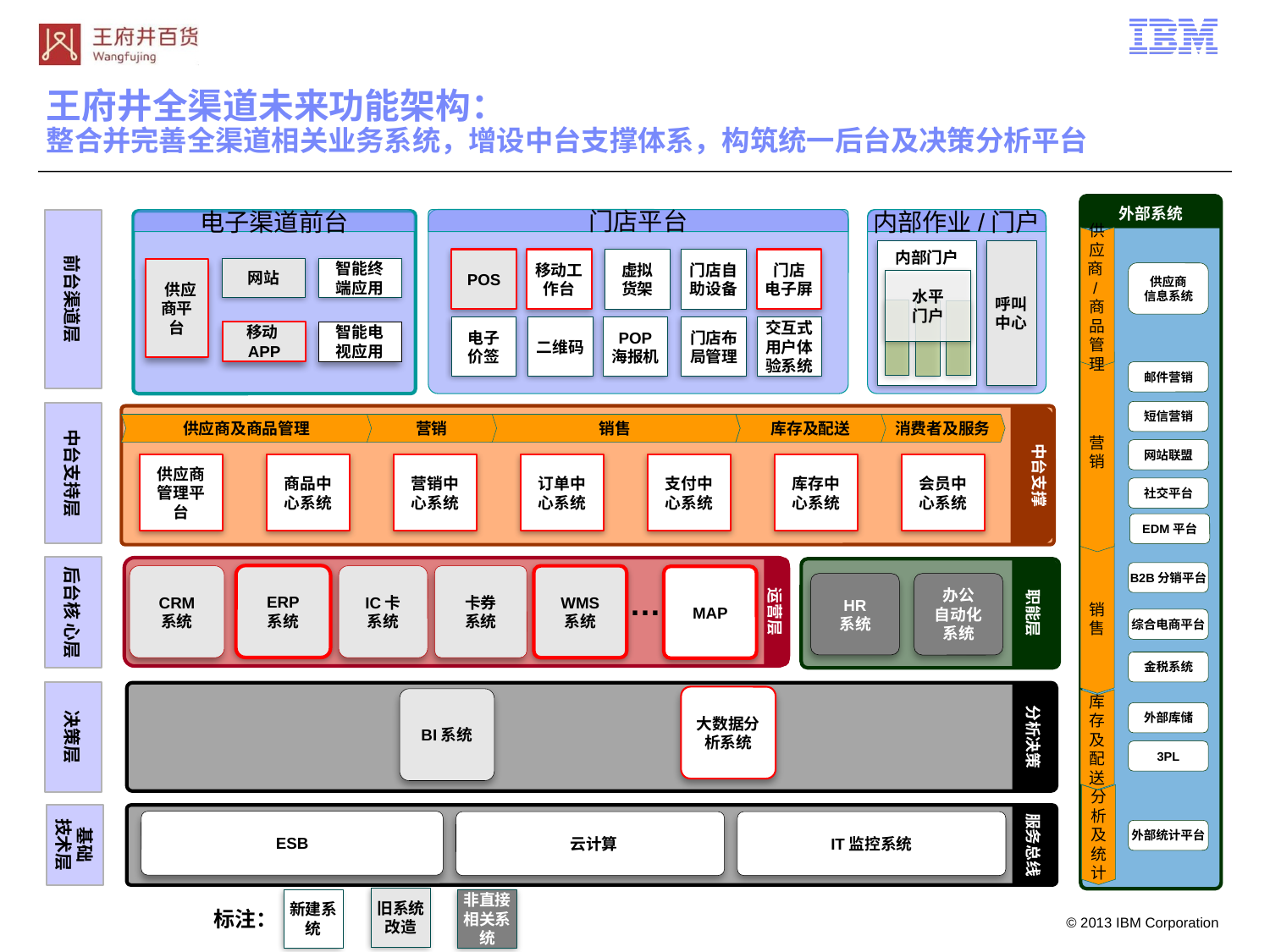

王府井全渠道未来功能架构：
整合并完善全渠道相关业务系统，增设中台支撑体系，构筑统一后台及决策分析平台

外部系统

内部作业/门户
门店平台
电子渠道前台
前台渠道层

内部门户

水平
门户

POS
移动工作台
虚拟
货架
门店自助设备
门店
电子屏
网站
智能终端应用
 供应商平台
供应商
信息系统
呼叫中心
电子
价签
二维码
POP
海报机
门店布局管理
交互式用户体验系统
移动APP
智能电视应用
邮件营销
短信营销
中台支持层

中台支撑
供应商及商品管理
营销
销售
库存及配送
消费者及服务
网站联盟
供应商管理平台
商品中心系统
营销中心系统
订单中心系统
支付中心系统
库存中心系统
会员中心系统
社交平台
EDM平台
分析及统计
营销
销售
库存及配送
供应商/商品管理
后台核 心层

B2B分销平台
ERP
系统
CRM
系统
IC卡
系统
卡券
系统
WMS
系统
MAP
HR
系统
办公
自动化
系统
…
职能层
运营层
综合电商平台
金税系统
决策层

分析决策
大数据分析系统
BI系统
外部库储
3PL
基础
技术层

服务总线
ESB
 云计算
IT监控系统
外部统计平台
旧系统改造
新建系统
非直接相关系统
标注：